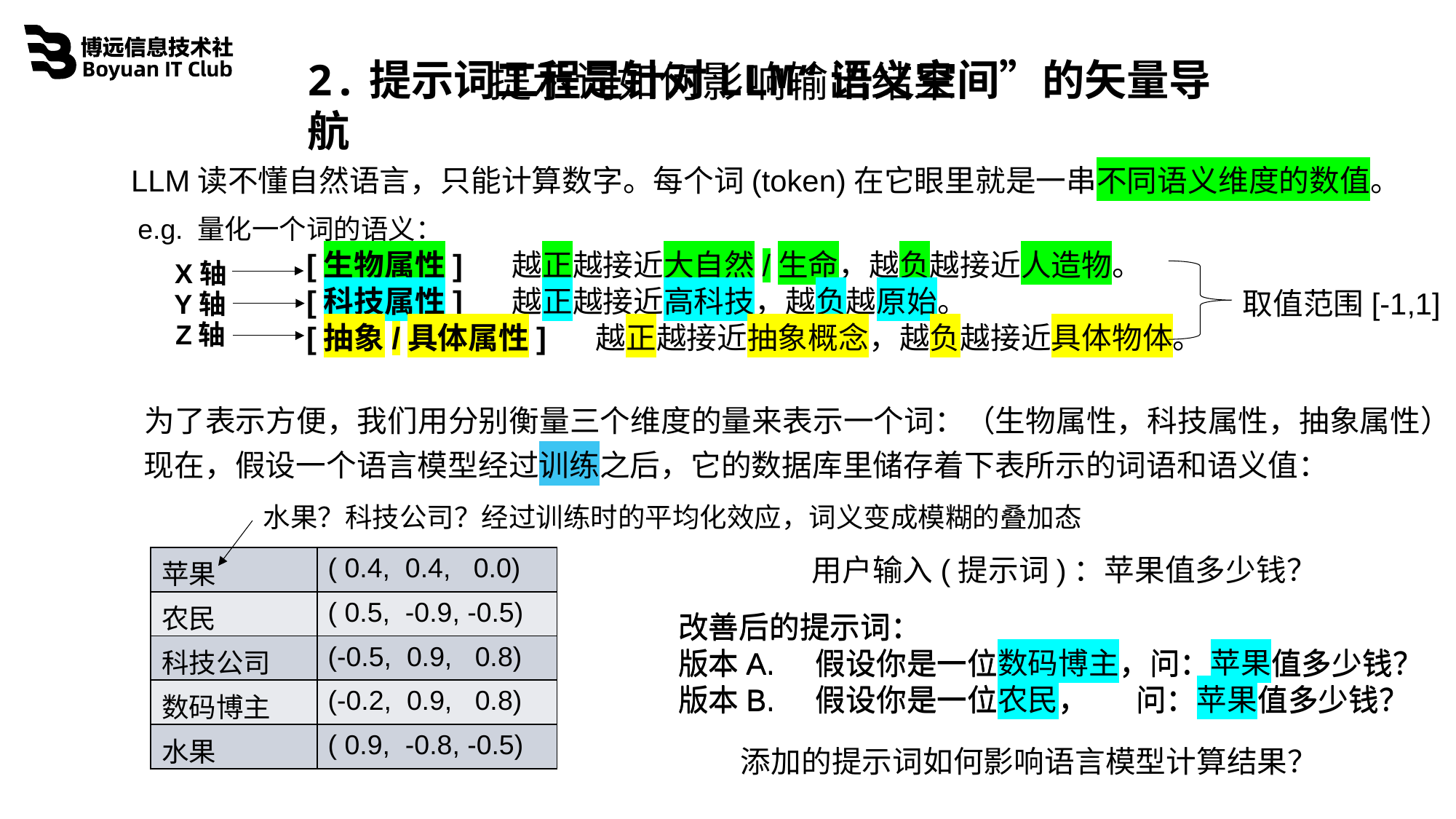

2.提示词工程是针对LLM“语义空间”的矢量导航
提示词如何影响输出结果
LLM读不懂自然语言，只能计算数字。每个词(token)在它眼里就是一串不同语义维度的数值。
e.g. 量化一个词的语义：
[生物属性]     越正越接近大自然/生命，越负越接近人造物。
[科技属性]     越正越接近高科技，越负越原始。
[抽象/具体属性]     越正越接近抽象概念，越负越接近具体物体。
X轴
Y轴
Z轴

取值范围[-1,1]
为了表示方便，我们用分别衡量三个维度的量来表示一个词：（生物属性，科技属性，抽象属性）
现在，假设一个语言模型经过训练之后，它的数据库里储存着下表所示的词语和语义值：
水果？科技公司？经过训练时的平均化效应，词义变成模糊的叠加态
用户输入(提示词)：苹果值多少钱？
| 苹果 | ( 0.4, 0.4, 0.0) |
| --- | --- |
| 农民 | ( 0.5, -0.9, -0.5) |
| 科技公司 | (-0.5, 0.9, 0.8) |
| 数码博主 | (-0.2, 0.9, 0.8) |
| 水果 | ( 0.9, -0.8, -0.5) |
改善后的提示词：
版本A.    假设你是一位数码博主，问：苹果值多少钱？
版本B.    假设你是一位农民，       问：苹果值多少钱？
改善后的提示词：
版本A.    假设你是一位数码博主，问：苹果值多少钱？
版本B.    假设你是一位农民，       问：苹果值多少钱？
添加的提示词如何影响语言模型计算结果？